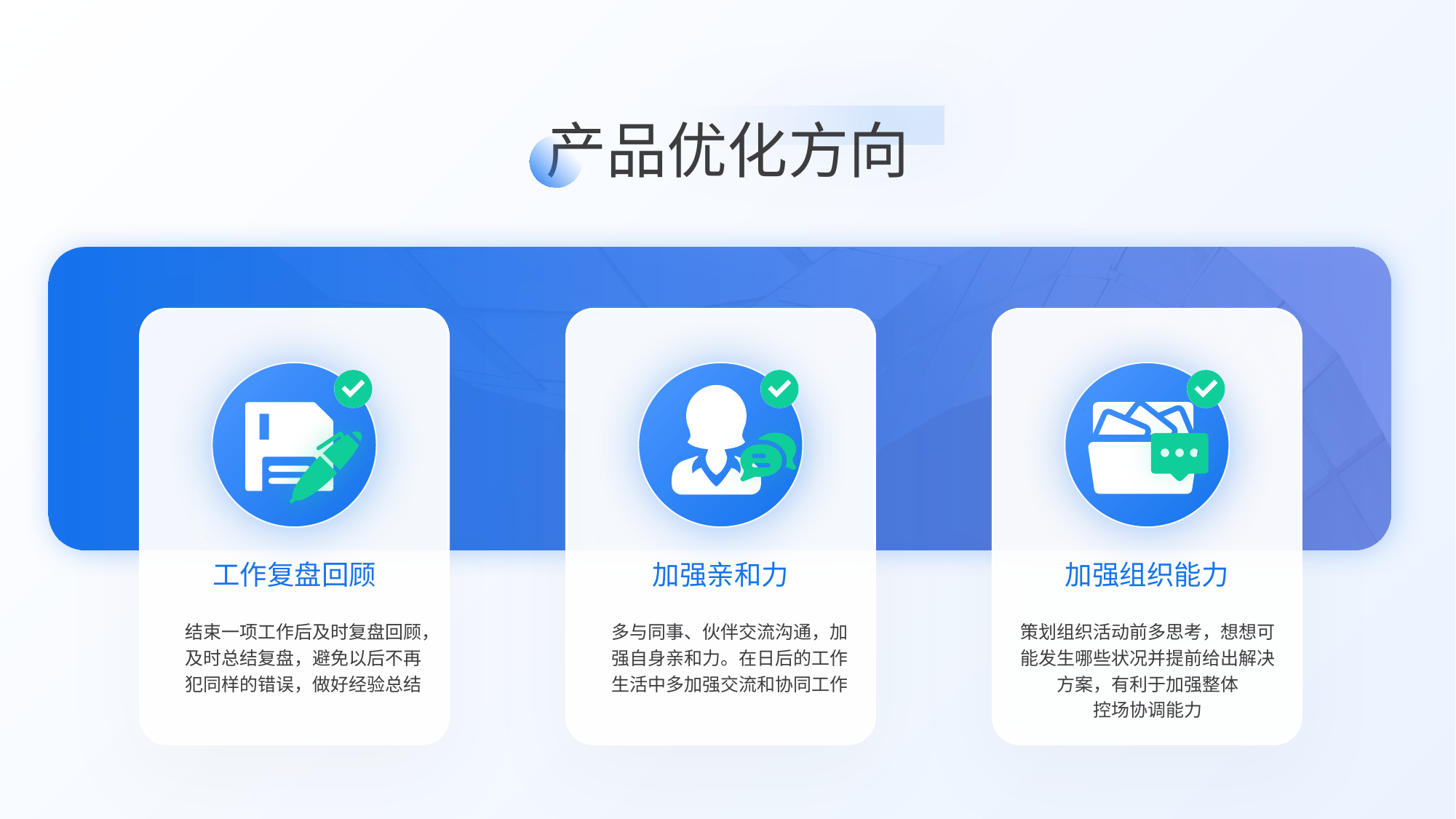

产品优化方向

工作复盘回顾
结束一项工作后及时复盘回顾，及时总结复盘，避免以后不再犯同样的错误，做好经验总结

加强亲和力
多与同事、伙伴交流沟通，加强自身亲和力。在日后的工作生活中多加强交流和协同工作

加强组织能力
策划组织活动前多思考，想想可能发生哪些状况并提前给出解决方案，有利于加强整体
控场协调能力